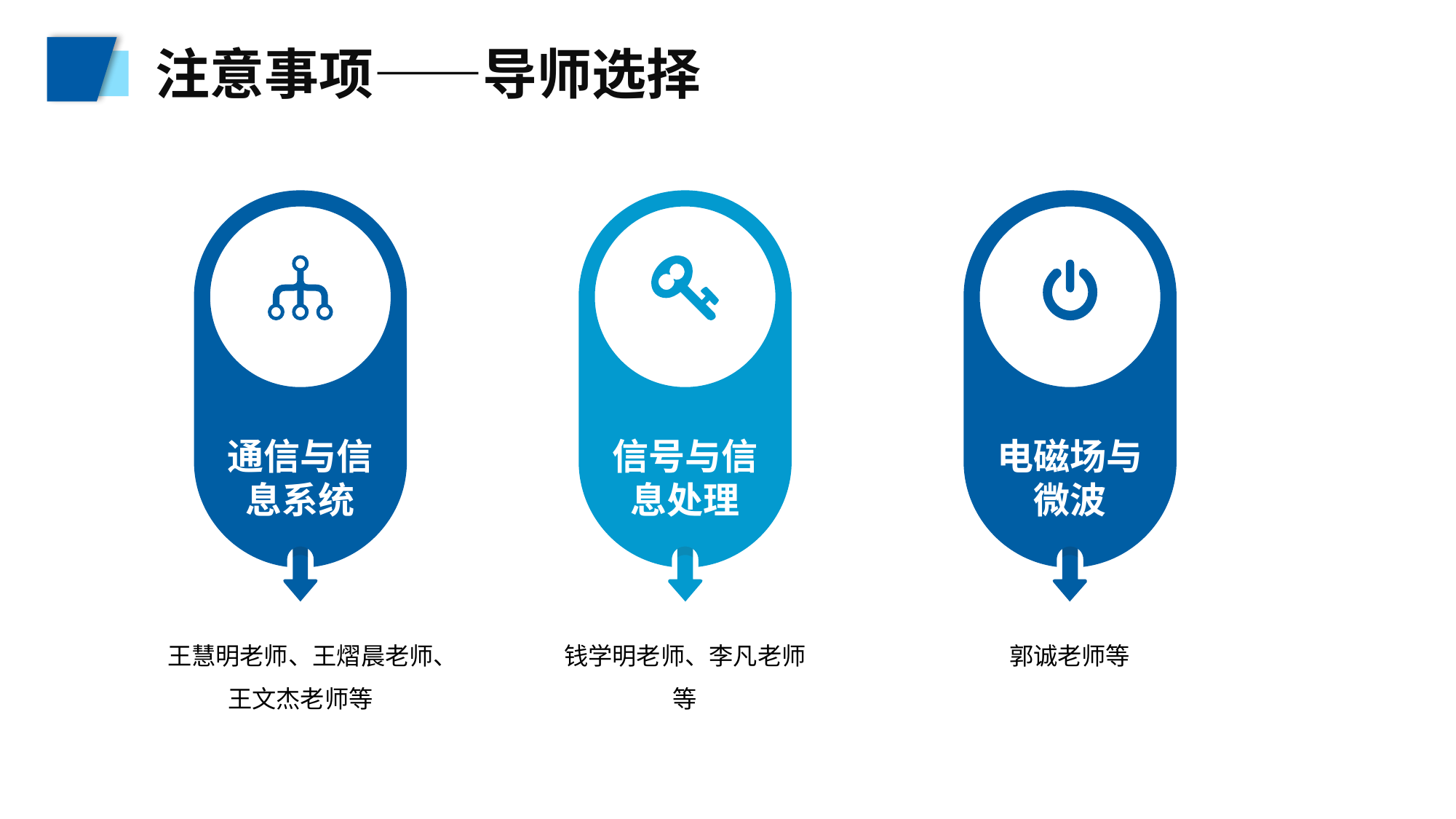

注意事项——导师选择

通信与信息系统
信号与信息处理
电磁场与微波
王慧明老师、王熠晨老师、王文杰老师等
钱学明老师、李凡老师等
郭诚老师等